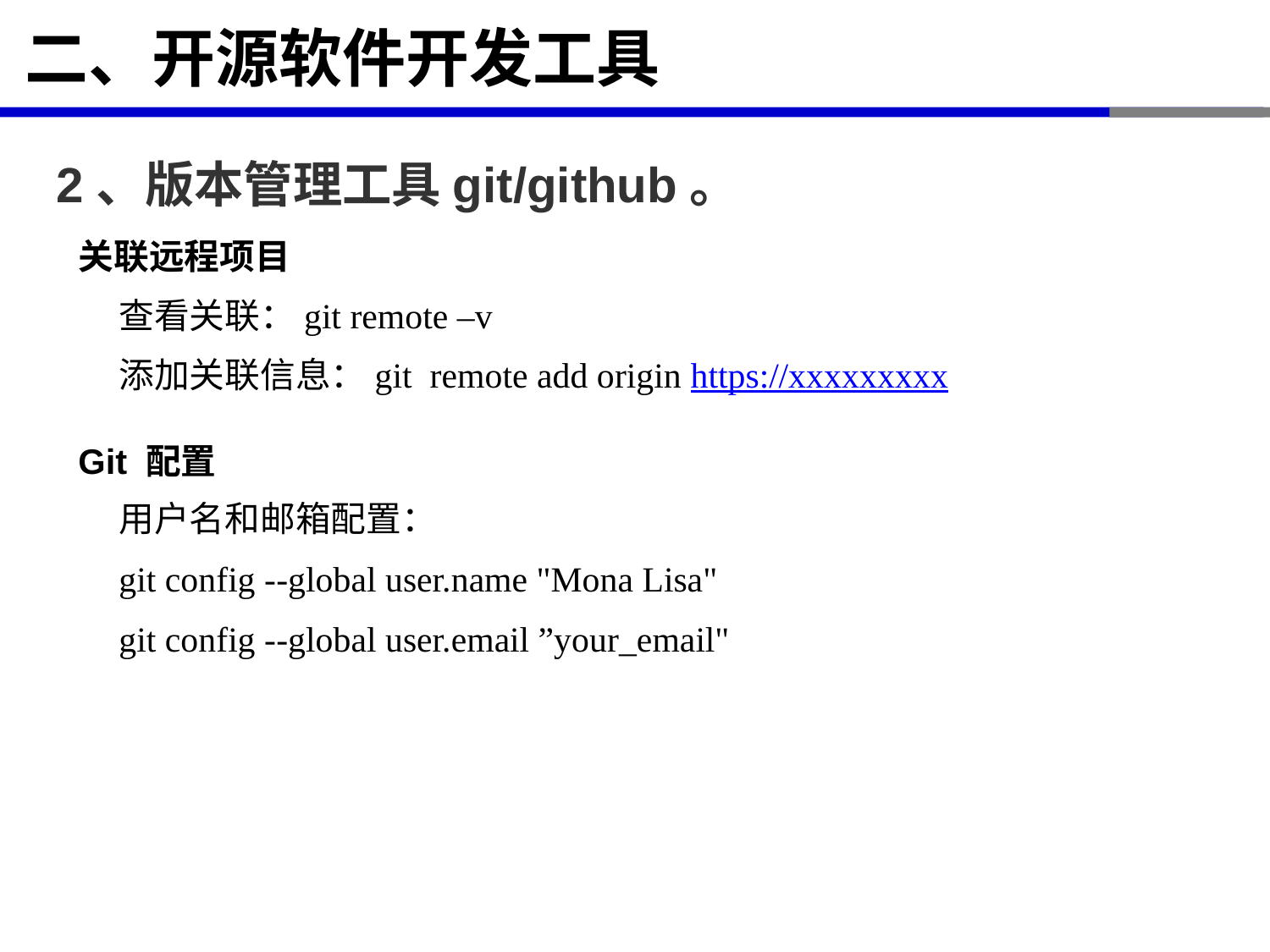

# 二、开源软件开发工具
2、版本管理工具git/github。
关联远程项目
查看关联：git remote –v
添加关联信息：git  remote add origin https://xxxxxxxxx
Git 配置
用户名和邮箱配置：
git config --global user.name "Mona Lisa"
git config --global user.email ”your_email"